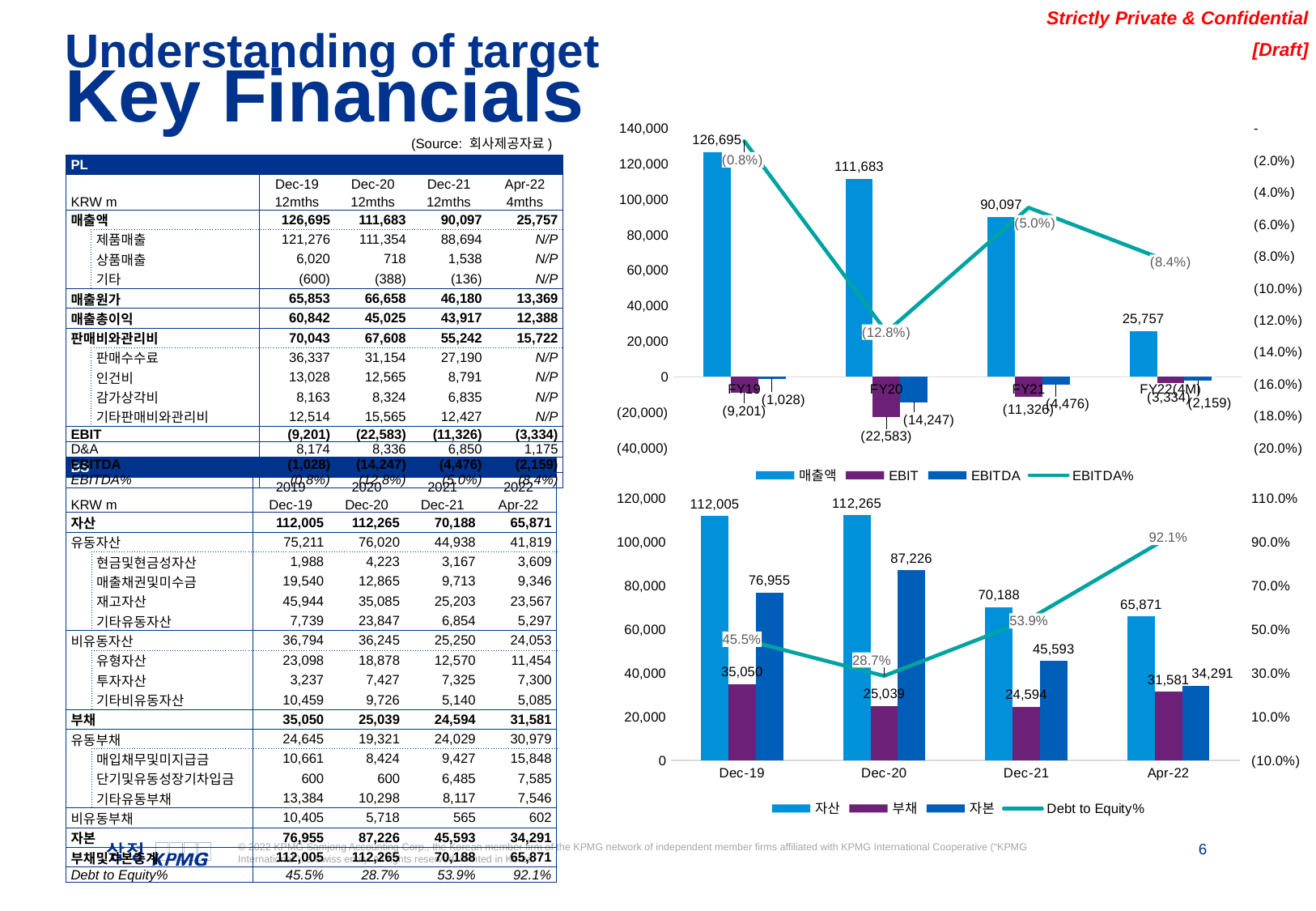

Understanding of target
Key Financials

### Chart

| Category | 매출액 | EBIT | EBITDA | EBITDA% |
|---|---|---|---|---|
| FY19 | 126695.42821600001 | -9201.424539999964 | -1027.5142969999642 | -0.008110113454513762 |
| FY20 | 111683.304811 | -22583.159291000004 | -14247.471592000004 | -0.12757029008150134 |
| FY21 | 90096.81295200001 | -11325.73786899999 | -4475.85491699999 | -0.049678282398119306 |
| FY22(4M) | 25757.22886527273 | -3334.072931124356 | -2158.917089434962 | -0.08381790994394311 |
(Source: 회사제공자료)
| PL |  |  |  |  |  |  |
| --- | --- | --- | --- | --- | --- | --- |
|  |  |  | Dec-19 | Dec-20 | Dec-21 | Apr-22 |
| KRW m |  |  | 12mths | 12mths | 12mths | 4mths |
| 매출액 |  |  | 126,695 | 111,683 | 90,097 | 25,757 |
|  | 제품매출 |  | 121,276 | 111,354 | 88,694 | N/P |
|  | 상품매출 |  | 6,020 | 718 | 1,538 | N/P |
|  | 기타 |  | (600) | (388) | (136) | N/P |
| 매출원가 |  |  | 65,853 | 66,658 | 46,180 | 13,369 |
| 매출총이익 |  |  | 60,842 | 45,025 | 43,917 | 12,388 |
| 판매비와관리비 |  |  | 70,043 | 67,608 | 55,242 | 15,722 |
|  | 판매수수료 |  | 36,337 | 31,154 | 27,190 | N/P |
|  | 인건비 |  | 13,028 | 12,565 | 8,791 | N/P |
|  | 감가상각비 |  | 8,163 | 8,324 | 6,835 | N/P |
|  | 기타판매비와관리비 |  | 12,514 | 15,565 | 12,427 | N/P |
| EBIT |  |  | (9,201) | (22,583) | (11,326) | (3,334) |
| D&A |  |  | 8,174 | 8,336 | 6,850 | 1,175 |
| EBITDA |  |  | (1,028) | (14,247) | (4,476) | (2,159) |
| EBITDA% |  |  | (0.8%) | (12.8%) | (5.0%) | (8.4%) |
| BS |  |  |  |  |  |
| --- | --- | --- | --- | --- | --- |
|  |  | 2019 | 2020 | 2021 | 2022 |
| KRW m |  | Dec-19 | Dec-20 | Dec-21 | Apr-22 |
| 자산 |  | 112,005 | 112,265 | 70,188 | 65,871 |
| 유동자산 |  | 75,211 | 76,020 | 44,938 | 41,819 |
|  | 현금및현금성자산 | 1,988 | 4,223 | 3,167 | 3,609 |
|  | 매출채권및미수금 | 19,540 | 12,865 | 9,713 | 9,346 |
|  | 재고자산 | 45,944 | 35,085 | 25,203 | 23,567 |
|  | 기타유동자산 | 7,739 | 23,847 | 6,854 | 5,297 |
| 비유동자산 |  | 36,794 | 36,245 | 25,250 | 24,053 |
|  | 유형자산 | 23,098 | 18,878 | 12,570 | 11,454 |
|  | 투자자산 | 3,237 | 7,427 | 7,325 | 7,300 |
|  | 기타비유동자산 | 10,459 | 9,726 | 5,140 | 5,085 |
| 부채 |  | 35,050 | 25,039 | 24,594 | 31,581 |
| 유동부채 |  | 24,645 | 19,321 | 24,029 | 30,979 |
|  | 매입채무및미지급금 | 10,661 | 8,424 | 9,427 | 15,848 |
|  | 단기및유동성장기차입금 | 600 | 600 | 6,485 | 7,585 |
|  | 기타유동부채 | 13,384 | 10,298 | 8,117 | 7,546 |
| 비유동부채 |  | 10,405 | 5,718 | 565 | 602 |
| 자본 |  | 76,955 | 87,226 | 45,593 | 34,291 |
| 부채및자본총계 |  | 112,005 | 112,265 | 70,188 | 65,871 |
| Debt to Equity% |  | 45.5% | 28.7% | 53.9% | 92.1% |

### Chart

| Category | 자산 | 부채 | 자본 | Debt to Equity% |
|---|---|---|---|---|
| Dec-19 | 112005.328652 | 35049.856137 | 76955.472515 | 0.4554563176799175 |
| Dec-20 | 112265.102121 | 25039.474969 | 87225.627152 | 0.287065576787038 |
| Dec-21 | 70187.706332 | 24594.482482 | 45593.22385 | 0.5394328456113331 |
| Apr-22 | 65871.32639614702 | 31580.580256 | 34290.74614014702 | 0.9209650943997978 |